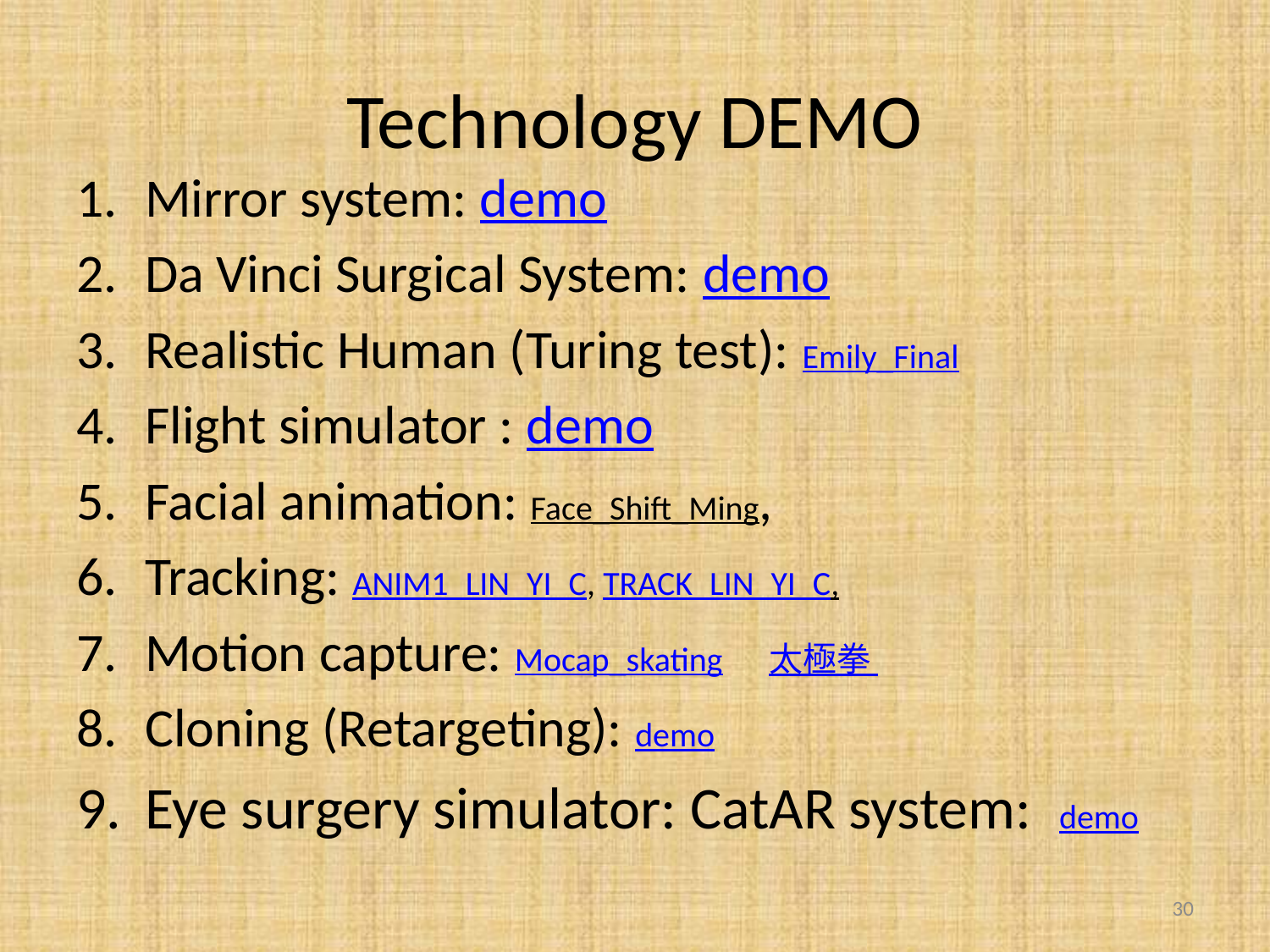

# Technology DEMO
Mirror system: demo
Da Vinci Surgical System: demo
Realistic Human (Turing test): Emily_Final
Flight simulator : demo
Facial animation: Face_Shift_Ming,
Tracking: ANIM1_LIN_YI_C, TRACK_LIN_YI_C,
Motion capture: Mocap_skating     太極拳
Cloning (Retargeting): demo
Eye surgery simulator: CatAR system:  demo

30